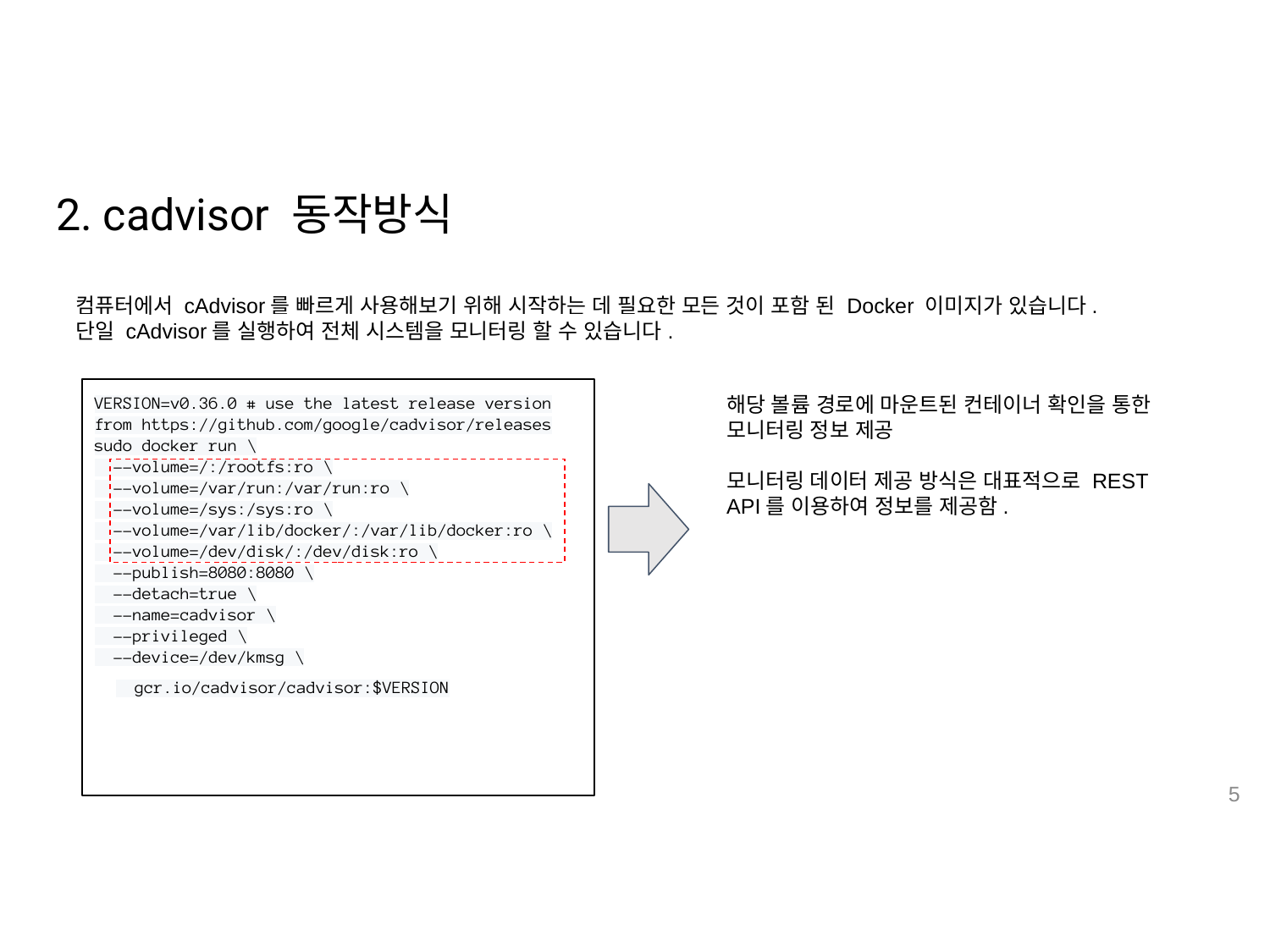

# 2. cadvisor 동작방식
컴퓨터에서 cAdvisor를 빠르게 사용해보기 위해 시작하는 데 필요한 모든 것이 포함 된 Docker 이미지가 있습니다. 단일 cAdvisor를 실행하여 전체 시스템을 모니터링 할 수 있습니다.
VERSION=v0.36.0 # use the latest release version from https://github.com/google/cadvisor/releases
sudo docker run \
  --volume=/:/rootfs:ro \
  --volume=/var/run:/var/run:ro \
  --volume=/sys:/sys:ro \
  --volume=/var/lib/docker/:/var/lib/docker:ro \
  --volume=/dev/disk/:/dev/disk:ro \
  --publish=8080:8080 \
  --detach=true \
  --name=cadvisor \
  --privileged \
  --device=/dev/kmsg \
  gcr.io/cadvisor/cadvisor:$VERSION
해당 볼륨 경로에 마운트된 컨테이너 확인을 통한 모니터링 정보 제공

모니터링 데이터 제공 방식은 대표적으로 REST API를 이용하여 정보를 제공함.

5